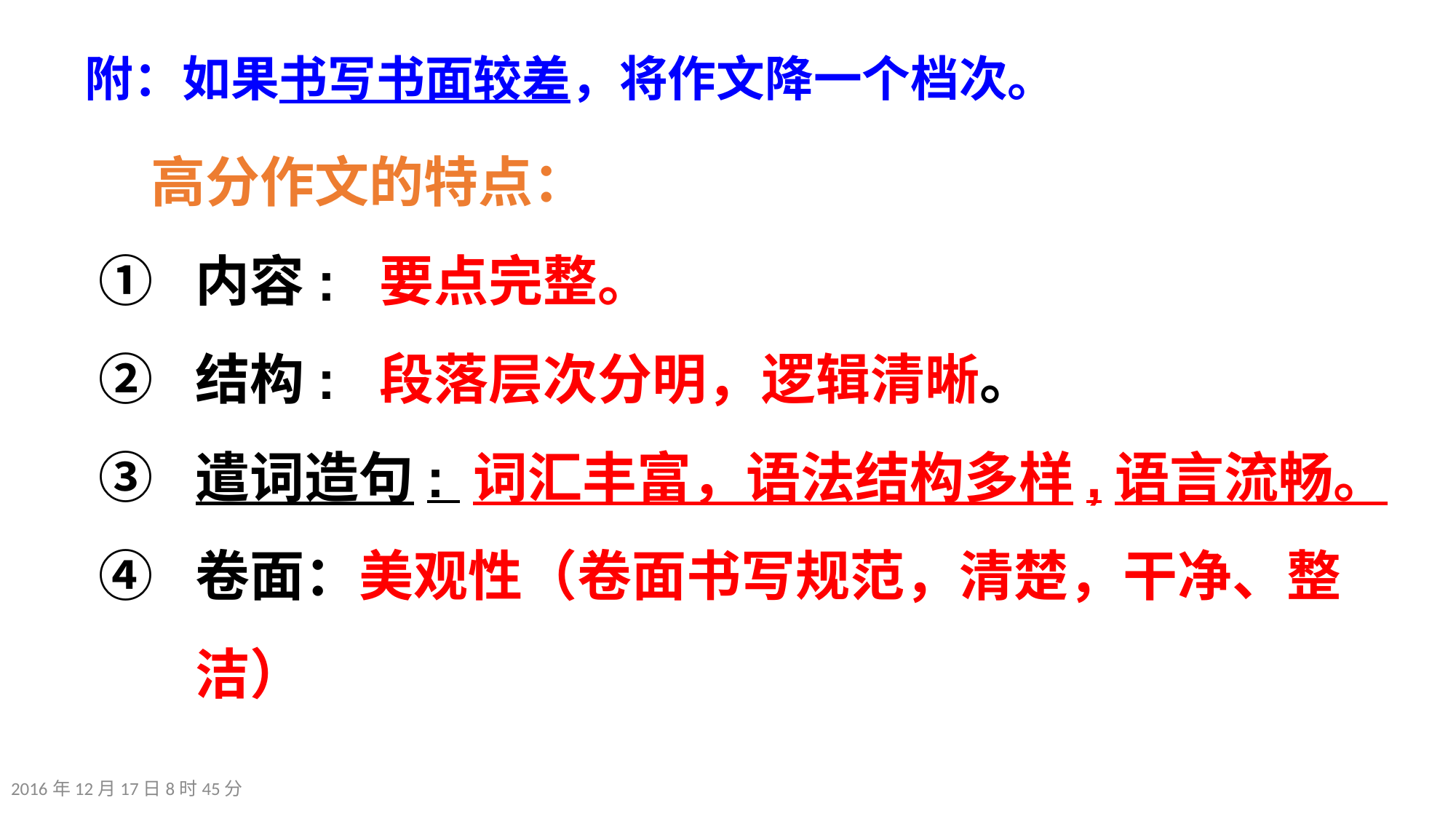

附：如果书写书面较差，将作文降一个档次。
高分作文的特点：
内容:  要点完整。
结构:  段落层次分明，逻辑清晰。
遣词造句: 词汇丰富，语法结构多样,语言流畅。
卷面：美观性（卷面书写规范，清楚，干净、整洁）

2016年12月17日8时45分